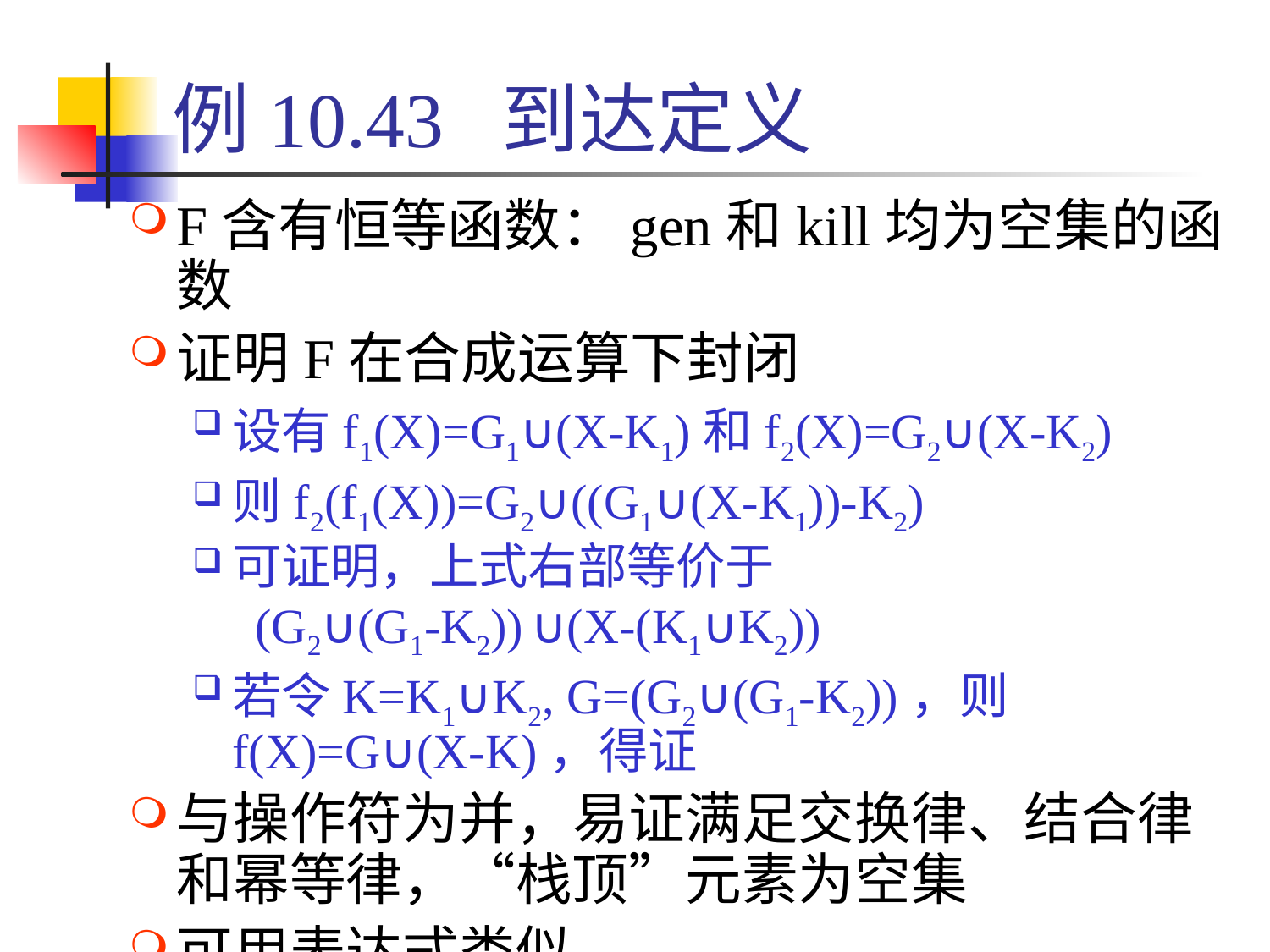

# 例10.43  到达定义
F含有恒等函数：gen和kill均为空集的函数
证明F在合成运算下封闭
设有f1(X)=G1∪(X-K1)和f2(X)=G2∪(X-K2)
则f2(f1(X))=G2∪((G1∪(X-K1))-K2)
可证明，上式右部等价于
 (G2∪(G1-K2)) ∪(X-(K1∪K2))
若令K=K1∪K2, G=(G2∪(G1-K2))，则
f(X)=G∪(X-K)，得证
与操作符为并，易证满足交换律、结合律和幂等律，“栈顶”元素为空集
可用表达式类似